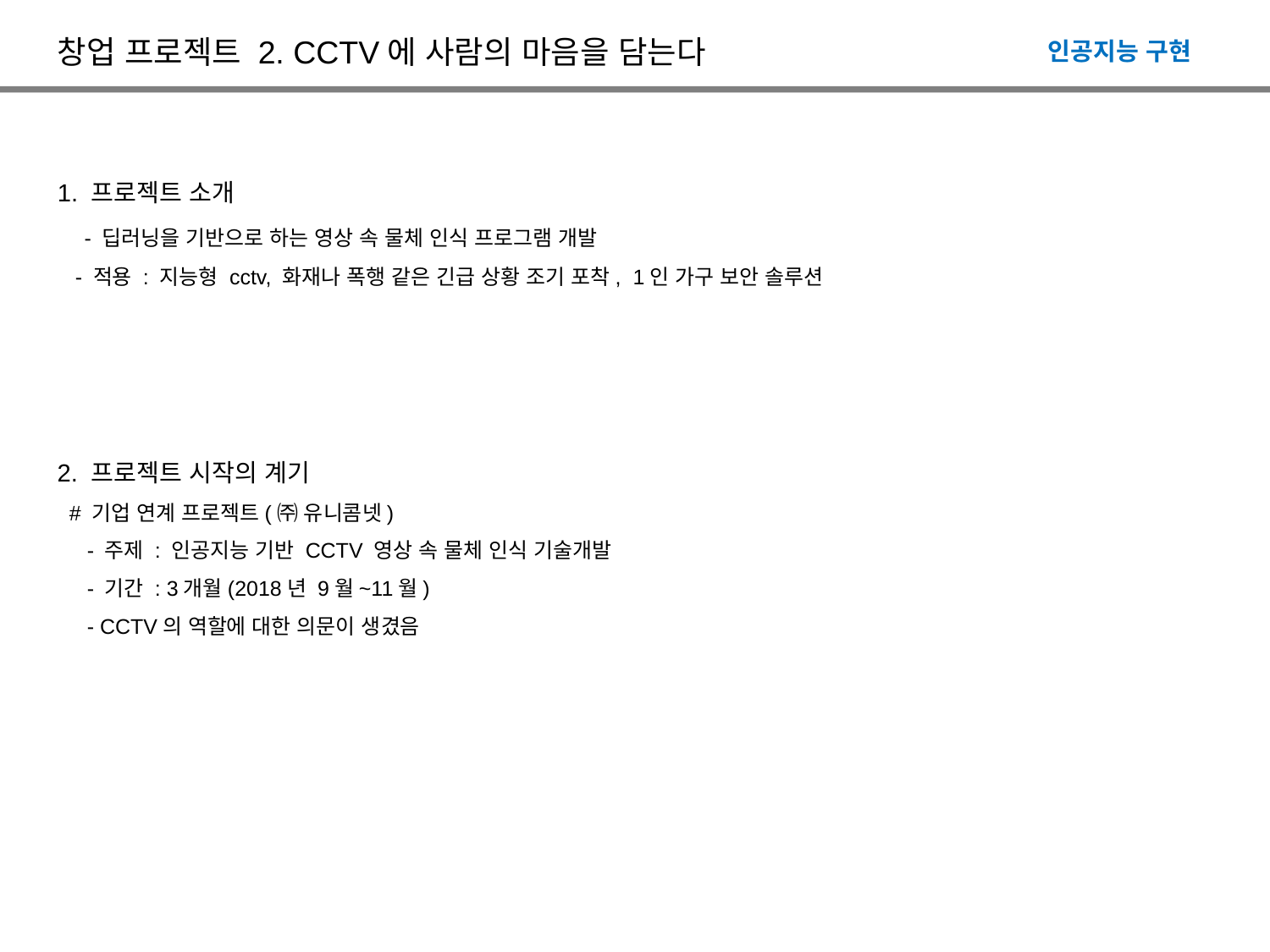

창업 프로젝트 2. CCTV에 사람의 마음을 담는다
인공지능 구현

1. 프로젝트 소개
   - 딥러닝을 기반으로 하는 영상 속 물체 인식 프로그램 개발
   - 적용 : 지능형 cctv, 화재나 폭행 같은 긴급 상황 조기 포착,  1인 가구 보안 솔루션
2. 프로젝트 시작의 계기
  # 기업 연계 프로젝트(㈜ 유니콤넷)
     - 주제 : 인공지능 기반 CCTV 영상 속 물체 인식 기술개발
     - 기간 : 3개월(2018년 9월~11월)
     - CCTV의 역할에 대한 의문이 생겼음